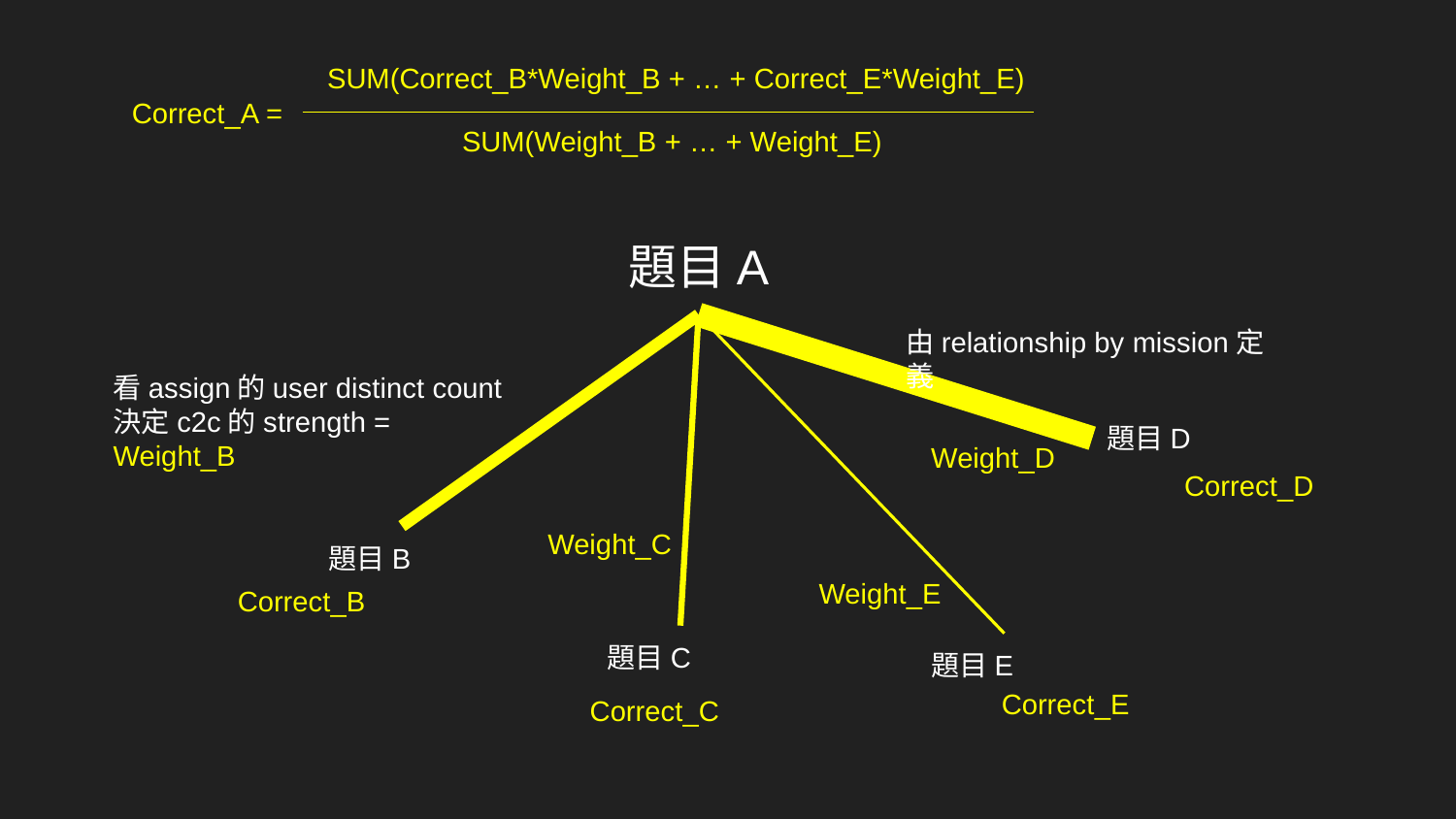

SUM(Correct_B*Weight_B + … + Correct_E*Weight_E)
Correct_A =
SUM(Weight_B + … + Weight_E)
題目A
由relationship by mission定義
看assign的user distinct count
決定c2c的strength = Weight_B
題目D
Weight_D
Correct_D
Weight_C
題目B
Weight_E
Correct_B
題目C
題目E
Correct_E
Correct_C